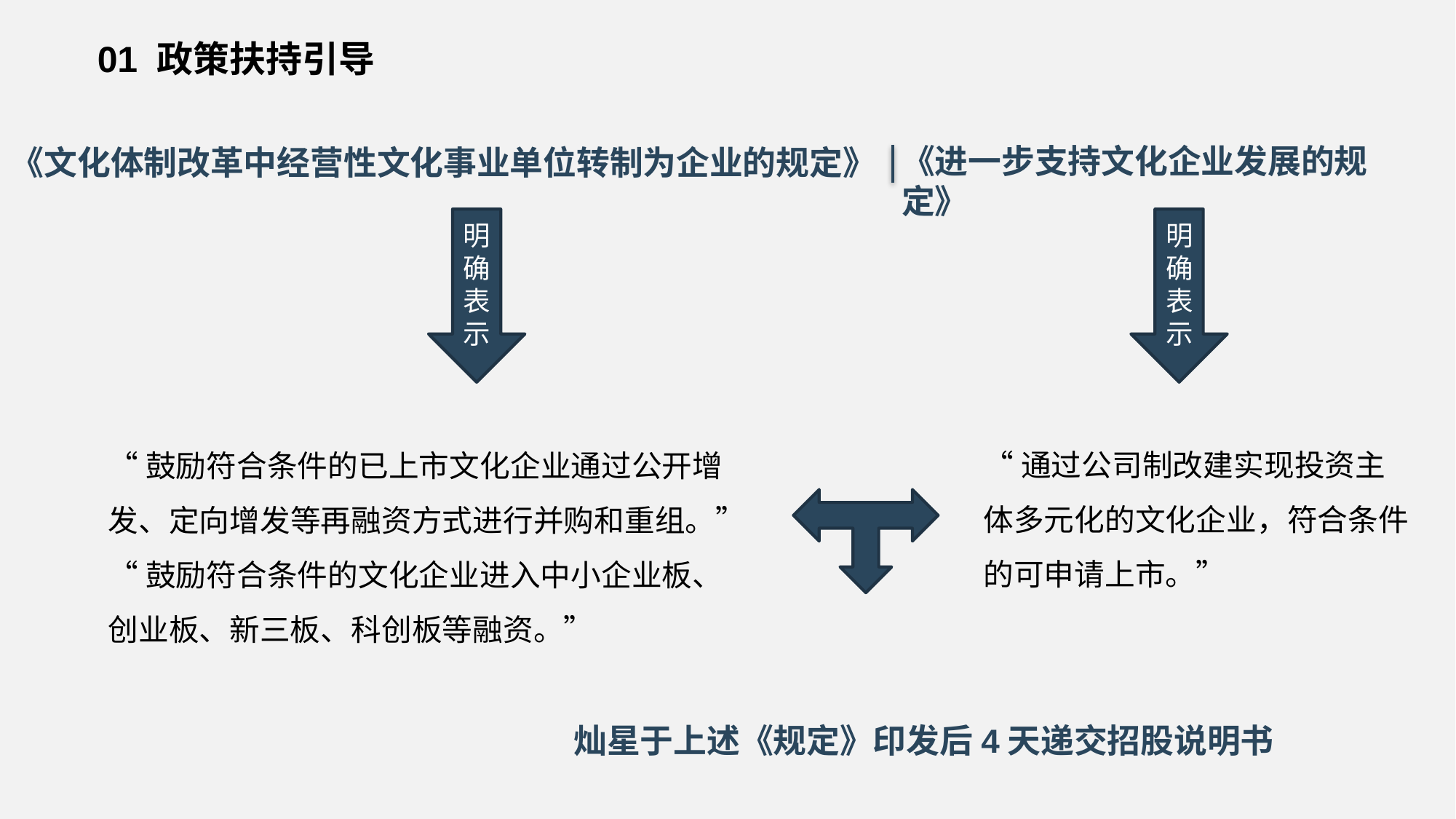

01 政策扶持引导

《进一步支持文化企业发展的规定》
《文化体制改革中经营性文化事业单位转制为企业的规定》
明确表示
明确表示
“通过公司制改建实现投资主体多元化的文化企业，符合条件的可申请上市。”
“鼓励符合条件的已上市文化企业通过公开增发、定向增发等再融资方式进行并购和重组。”
“鼓励符合条件的文化企业进入中小企业板、创业板、新三板、科创板等融资。”

灿星于上述《规定》印发后4天递交招股说明书